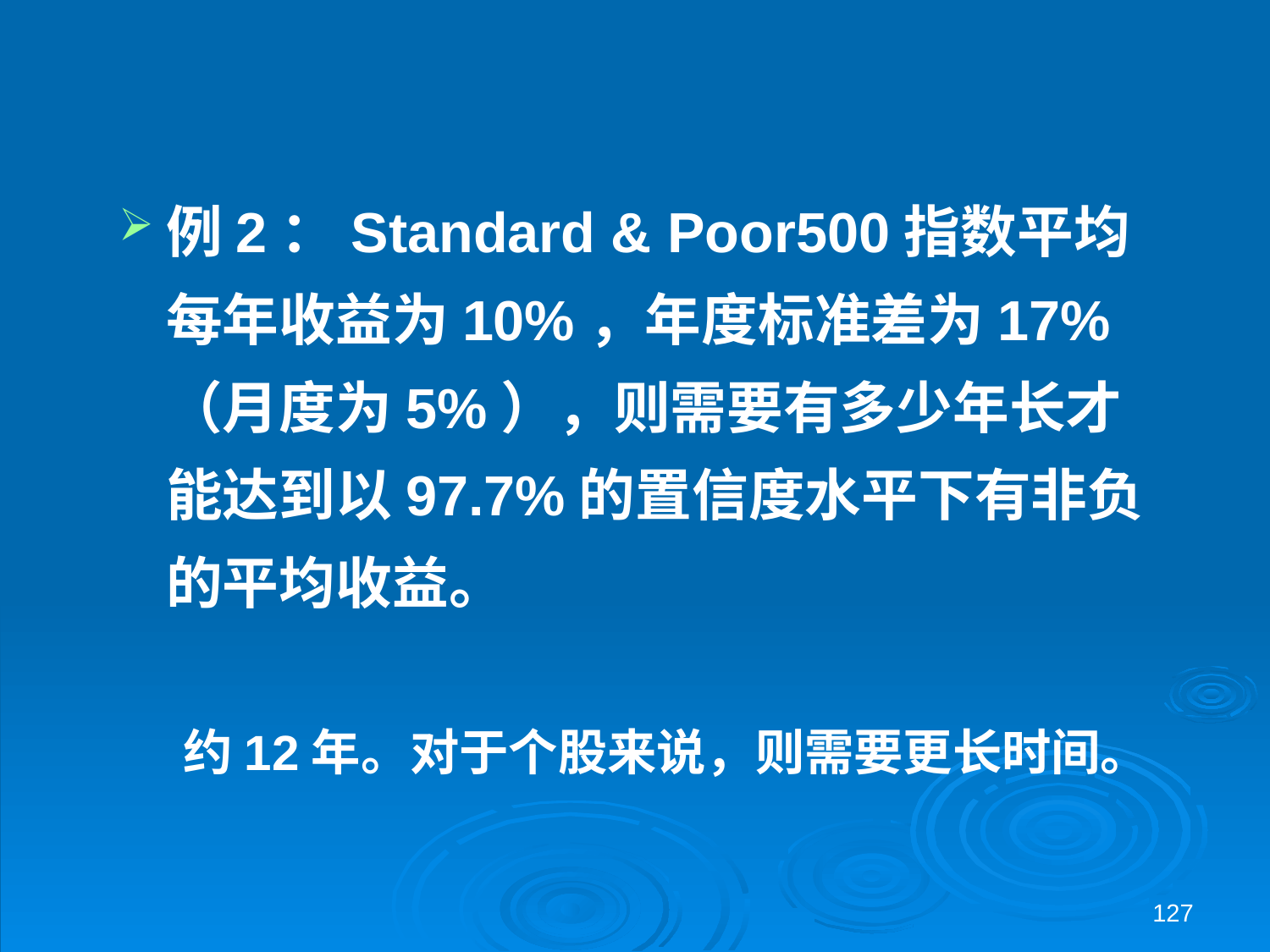

例2：Standard & Poor500指数平均每年收益为10%，年度标准差为17%（月度为5%），则需要有多少年长才能达到以97.7%的置信度水平下有非负的平均收益。
# 约12年。对于个股来说，则需要更长时间。
127